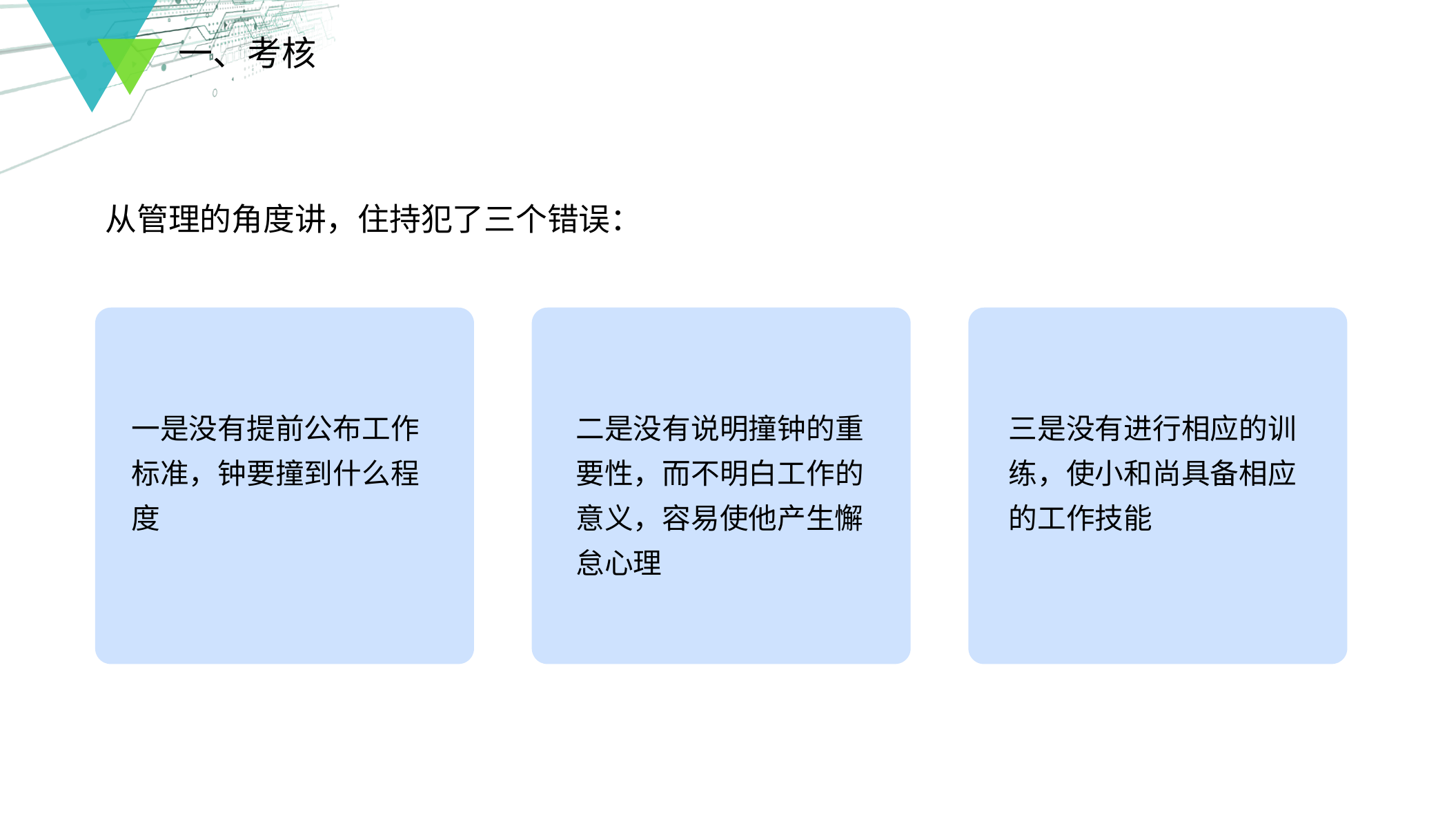

一、考核
从管理的角度讲，住持犯了三个错误：

一是没有提前公布工作标准，钟要撞到什么程度
二是没有说明撞钟的重要性，而不明白工作的意义，容易使他产生懈怠心理
三是没有进行相应的训练，使小和尚具备相应的工作技能